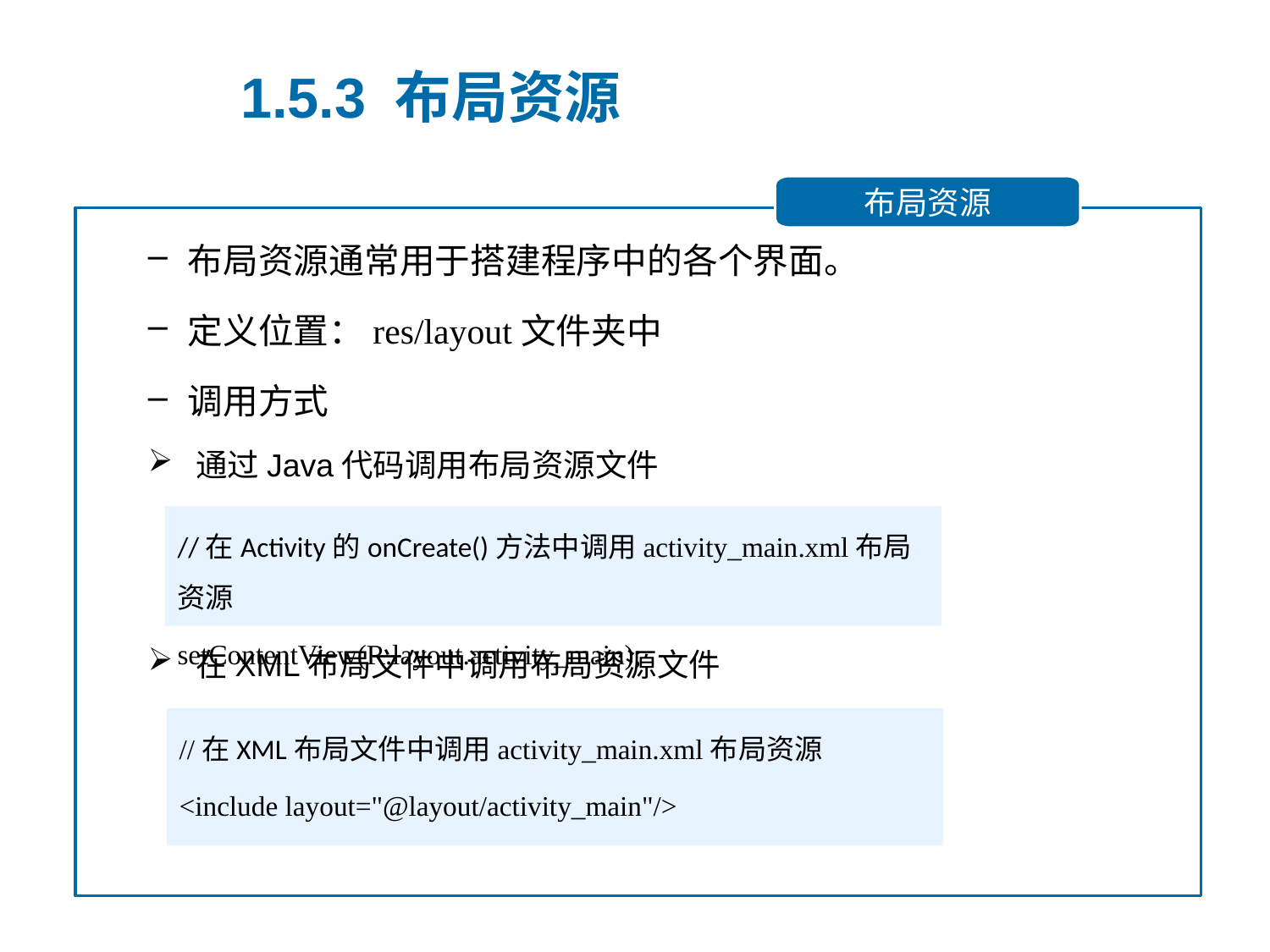

1.5.3 布局资源
布局资源

布局资源通常用于搭建程序中的各个界面。
定义位置：res/layout文件夹中
调用方式
通过Java代码调用布局资源文件

在XML布局文件中调用布局资源文件

//在Activity的onCreate()方法中调用activity_main.xml布局资源
setContentView(R.layout.activity_main);
//在XML布局文件中调用activity_main.xml布局资源
<include layout="@layout/activity_main"/>